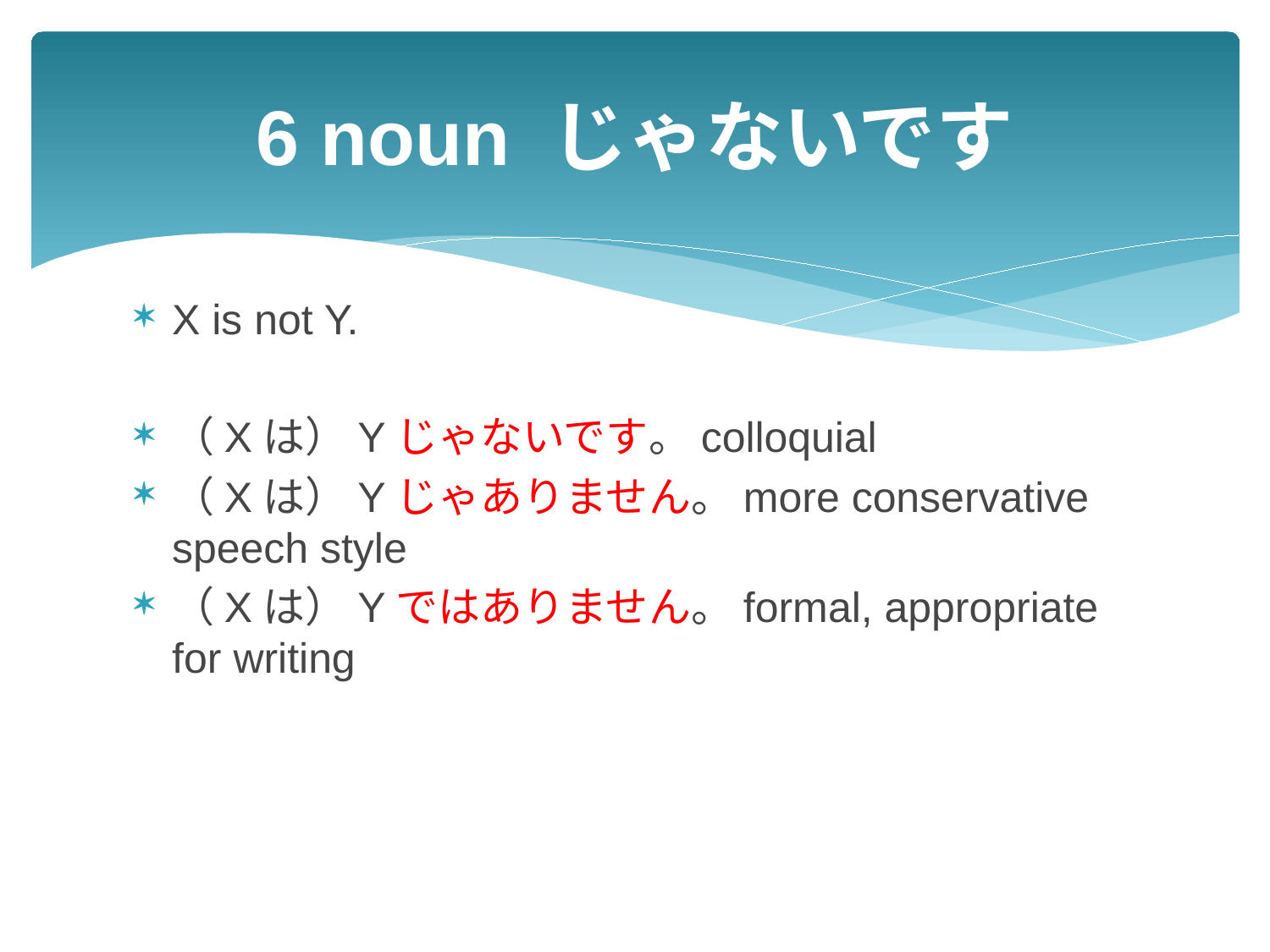

# 6 noun じゃないです
X is not Y.

（Xは）Yじゃないです。colloquial
（Xは）Yじゃありません。more conservative speech style
（Xは）Yではありません。formal, appropriate for writing